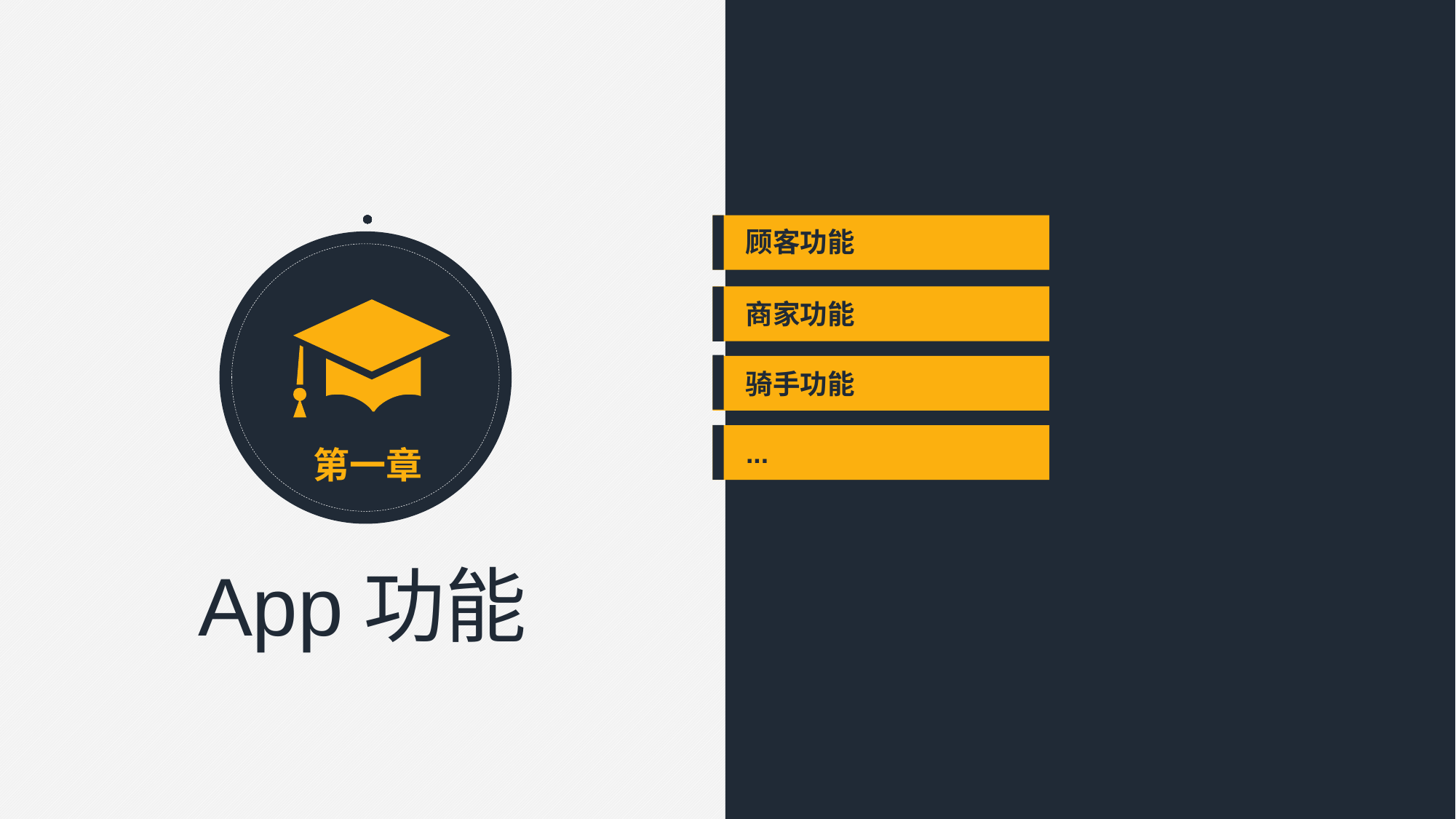

顾客功能
商家功能
骑手功能
...
主要创新

第一章
App功能